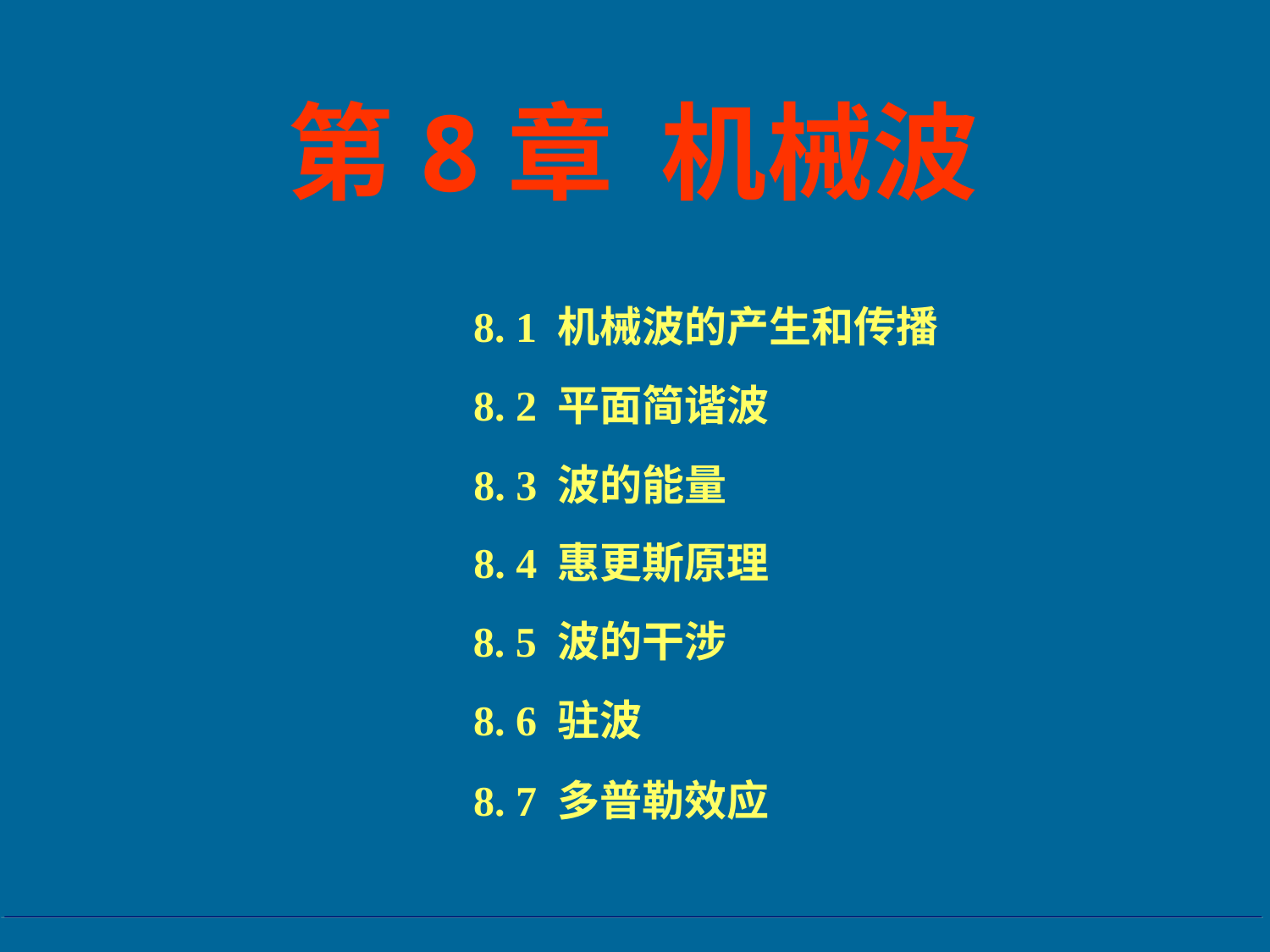

第8章  机械波
8. 1 机械波的产生和传播
8. 2 平面简谐波
8. 3 波的能量
8. 4 惠更斯原理
8. 5 波的干涉
8. 6 驻波
8. 7 多普勒效应